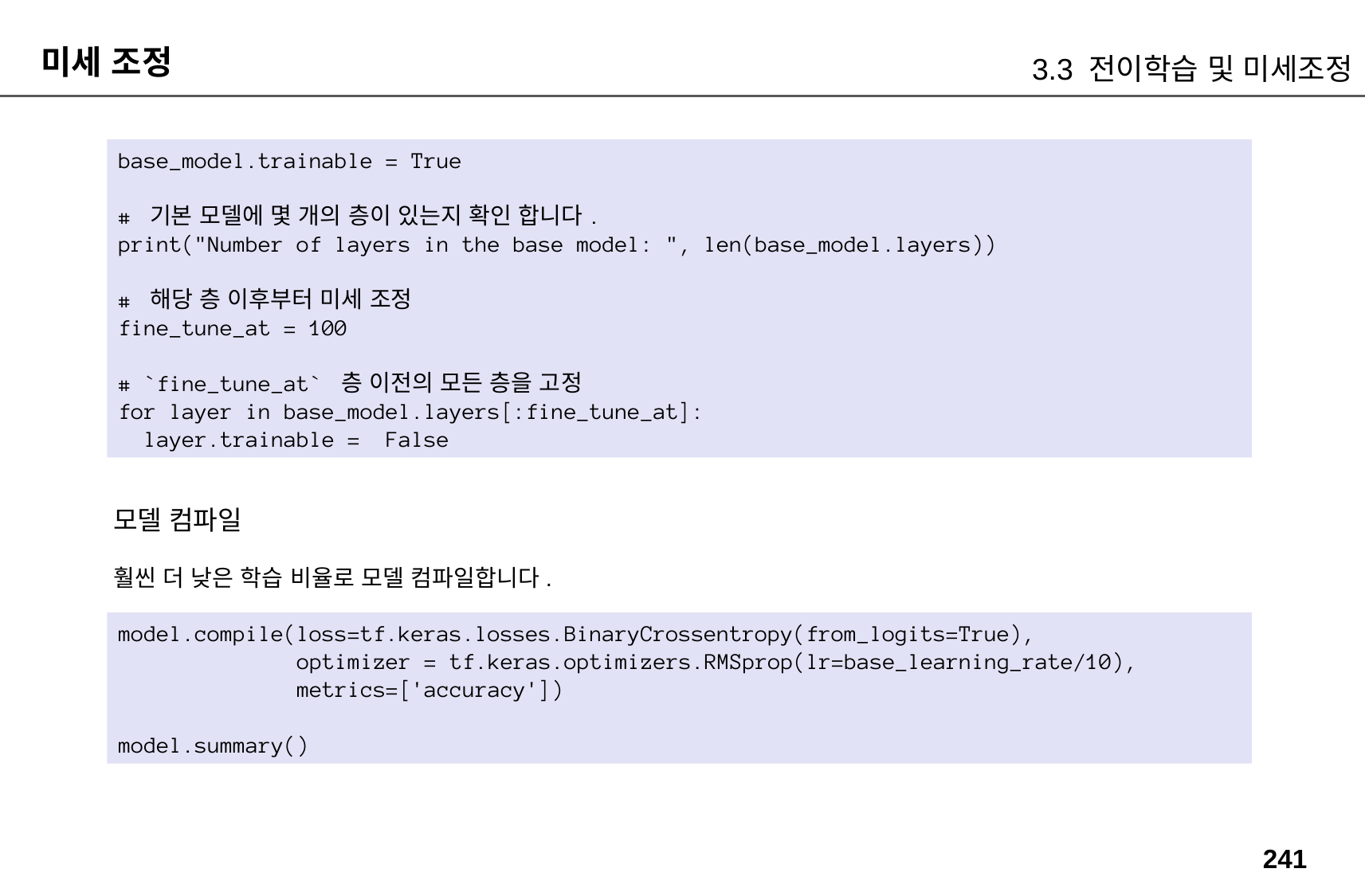

미세 조정
3.3 전이학습 및 미세조정
base_model.trainable = True

# 기본 모델에 몇 개의 층이 있는지 확인 합니다.
print("Number of layers in the base model: ", len(base_model.layers))

# 해당 층 이후부터 미세 조정
fine_tune_at = 100

# `fine_tune_at` 층 이전의 모든 층을 고정
for layer in base_model.layers[:fine_tune_at]:
  layer.trainable =  False
모델 컴파일

훨씬 더 낮은 학습 비율로 모델 컴파일합니다.
model.compile(loss=tf.keras.losses.BinaryCrossentropy(from_logits=True),
              optimizer = tf.keras.optimizers.RMSprop(lr=base_learning_rate/10),
              metrics=['accuracy'])

model.summary()